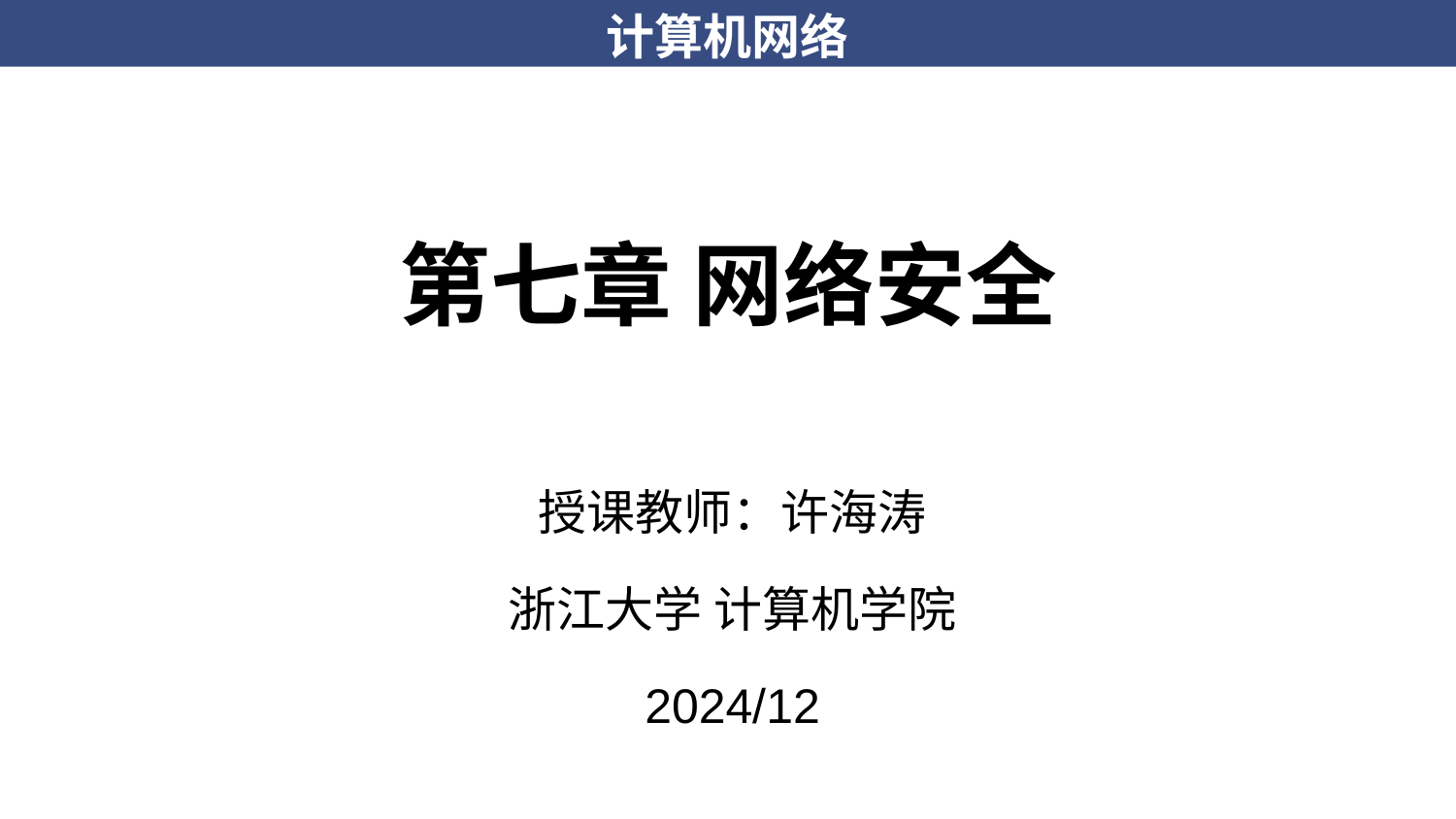

# 第七章 网络安全
授课教师：许海涛
浙江大学 计算机学院
2024/12